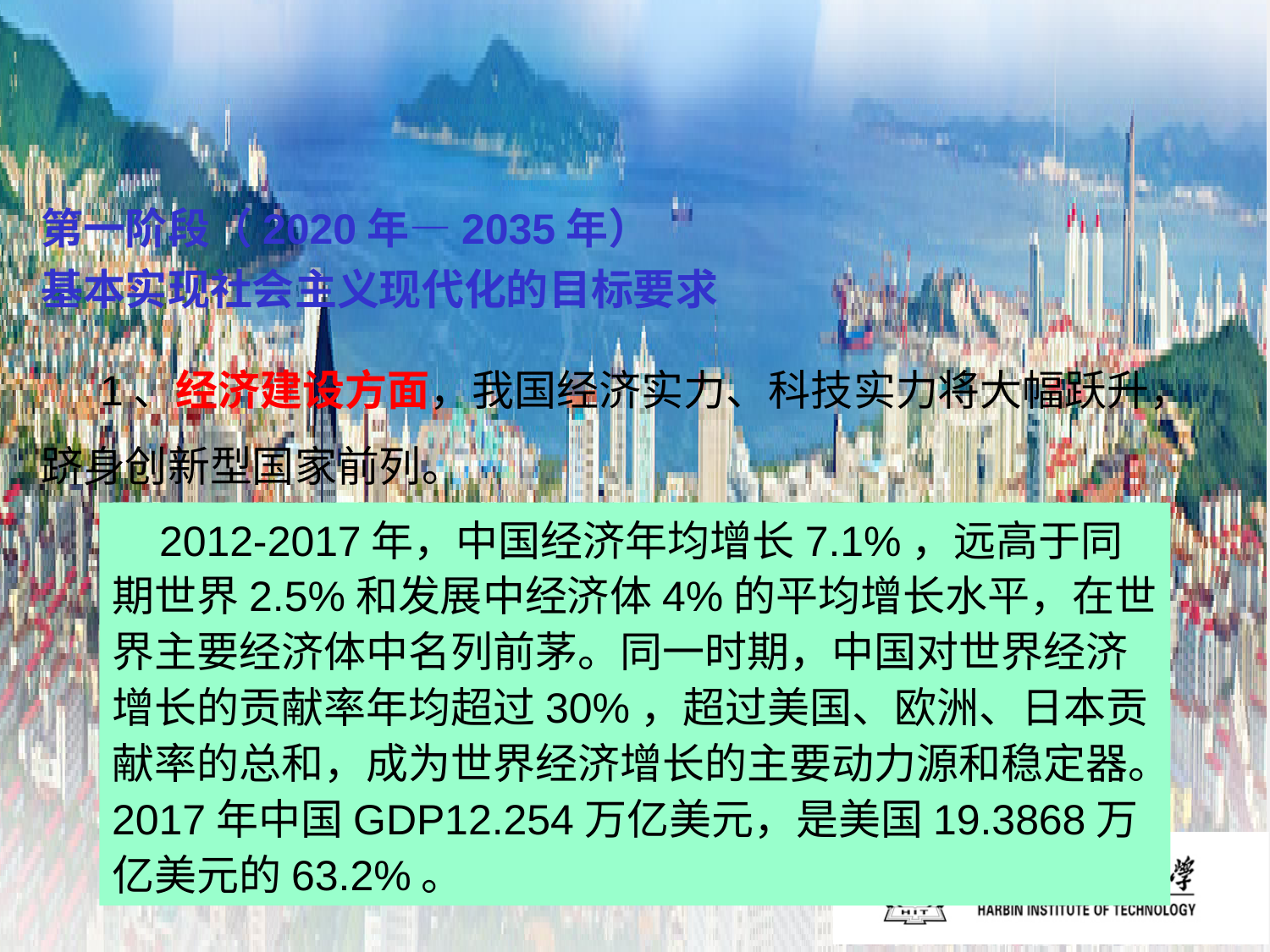

# 第一阶段（2020年—2035年） 基本实现社会主义现代化的目标要求
     1、经济建设方面，我国经济实力、科技实力将大幅跃升，跻身创新型国家前列。
    2012-2017年，中国经济年均增长7.1%，远高于同期世界2.5%和发展中经济体4%的平均增长水平，在世界主要经济体中名列前茅。同一时期，中国对世界经济增长的贡献率年均超过30%，超过美国、欧洲、日本贡献率的总和，成为世界经济增长的主要动力源和稳定器。2017年中国GDP12.254万亿美元，是美国19.3868万亿美元的63.2%。